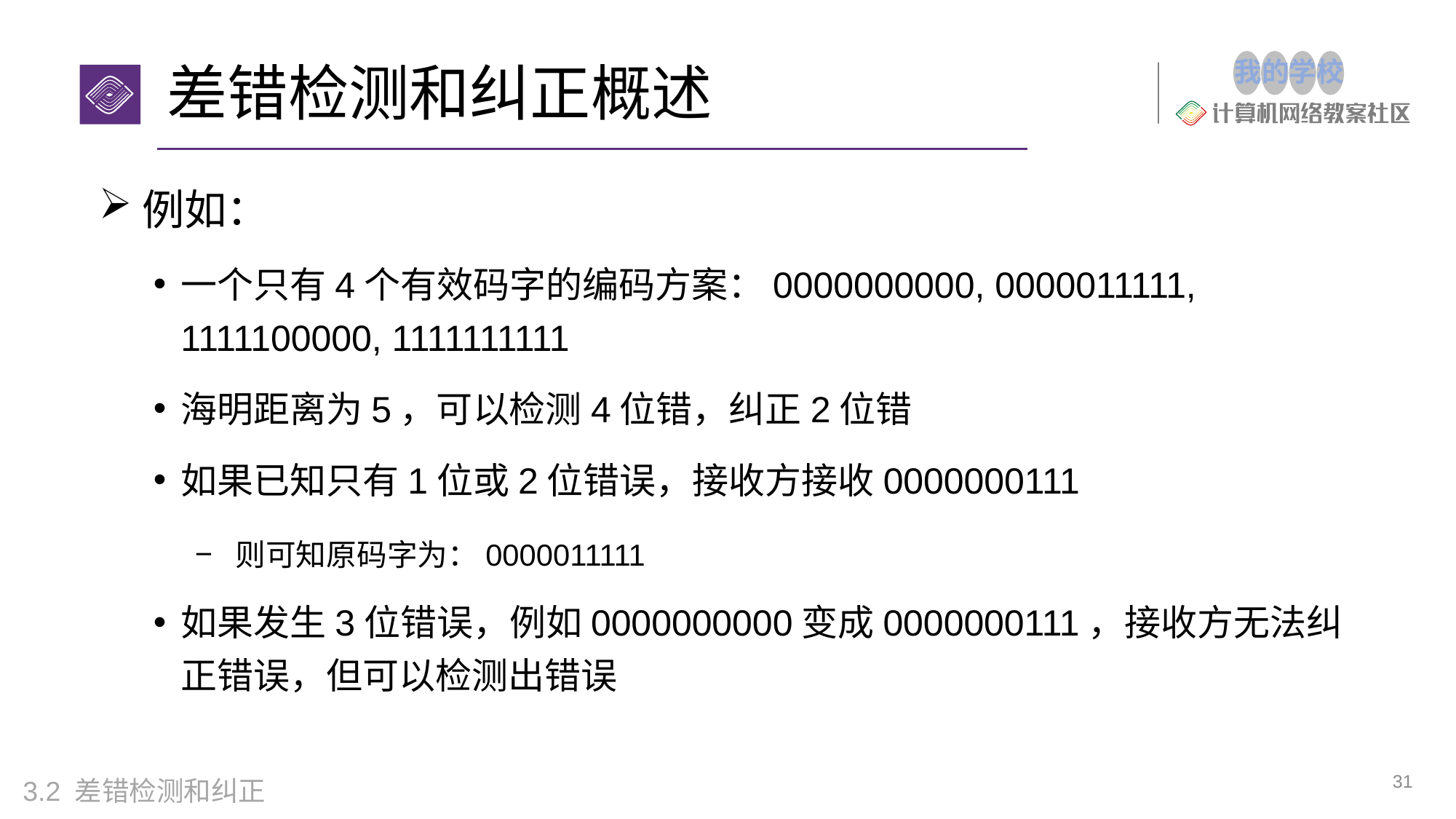

# 差错检测和纠正概述
例如：
一个只有4个有效码字的编码方案：0000000000, 0000011111, 1111100000, 1111111111
海明距离为5，可以检测4位错，纠正2位错
如果已知只有1位或2位错误，接收方接收0000000111
则可知原码字为：0000011111
如果发生3位错误，例如0000000000变成0000000111，接收方无法纠正错误，但可以检测出错误
31
3.2 差错检测和纠正